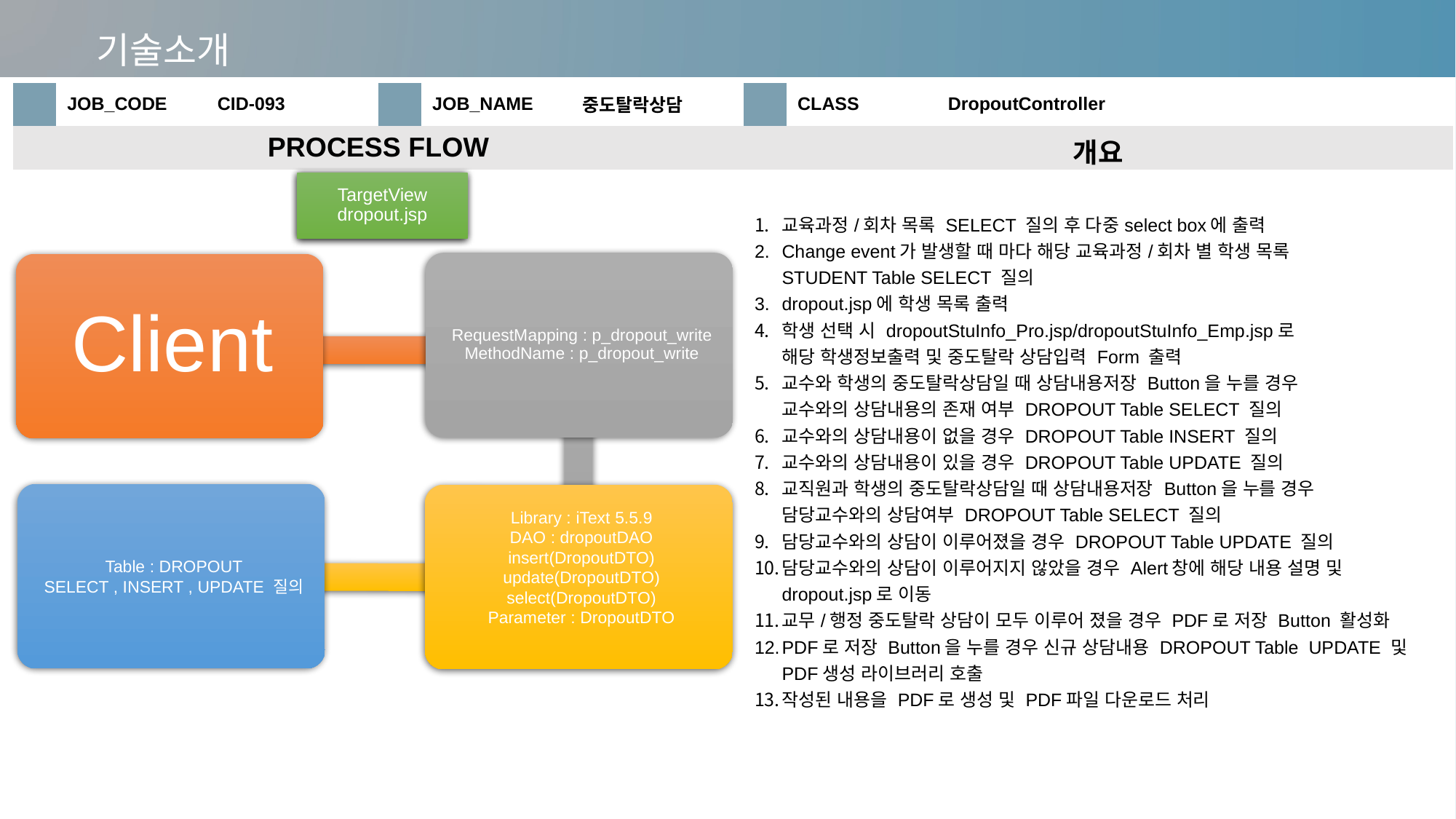

기술소개

|  | JOB\_CODE | CID-093 |  | JOB\_NAME | 중도탈락상담 |  | CLASS | DropoutController |
| --- | --- | --- | --- | --- | --- | --- | --- | --- |
| PROCESS FLOW |  |  |  |  |  | 개요 |  |  |
|  |  |  |  |  |  | 교육과정/회차 목록 SELECT 질의 후 다중select box에 출력 Change event가 발생할 때 마다 해당 교육과정/회차 별 학생 목록 STUDENT Table SELECT 질의 dropout.jsp에 학생 목록 출력 학생 선택 시 dropoutStuInfo\_Pro.jsp/dropoutStuInfo\_Emp.jsp로 해당 학생정보출력 및 중도탈락 상담입력 Form 출력 교수와 학생의 중도탈락상담일 때 상담내용저장 Button을 누를 경우 교수와의 상담내용의 존재 여부 DROPOUT Table SELECT 질의 교수와의 상담내용이 없을 경우 DROPOUT Table INSERT 질의 교수와의 상담내용이 있을 경우 DROPOUT Table UPDATE 질의 교직원과 학생의 중도탈락상담일 때 상담내용저장 Button을 누를 경우 담당교수와의 상담여부 DROPOUT Table SELECT 질의 담당교수와의 상담이 이루어졌을 경우 DROPOUT Table UPDATE 질의 담당교수와의 상담이 이루어지지 않았을 경우 Alert창에 해당 내용 설명 및 dropout.jsp로 이동 교무/행정 중도탈락 상담이 모두 이루어 졌을 경우 PDF로 저장 Button 활성화 PDF로 저장 Button을 누를 경우 신규 상담내용 DROPOUT Table UPDATE 및 PDF생성 라이브러리 호출 작성된 내용을 PDF로 생성 및 PDF파일 다운로드 처리 |  |  |

TargetView
dropout.jsp
Client
RequestMapping : p_dropout_write
MethodName : p_dropout_write
Library : iText 5.5.9
DAO : dropoutDAO
insert(DropoutDTO)
update(DropoutDTO)
select(DropoutDTO)
Parameter : DropoutDTO
Table : DROPOUT
SELECT , INSERT , UPDATE 질의